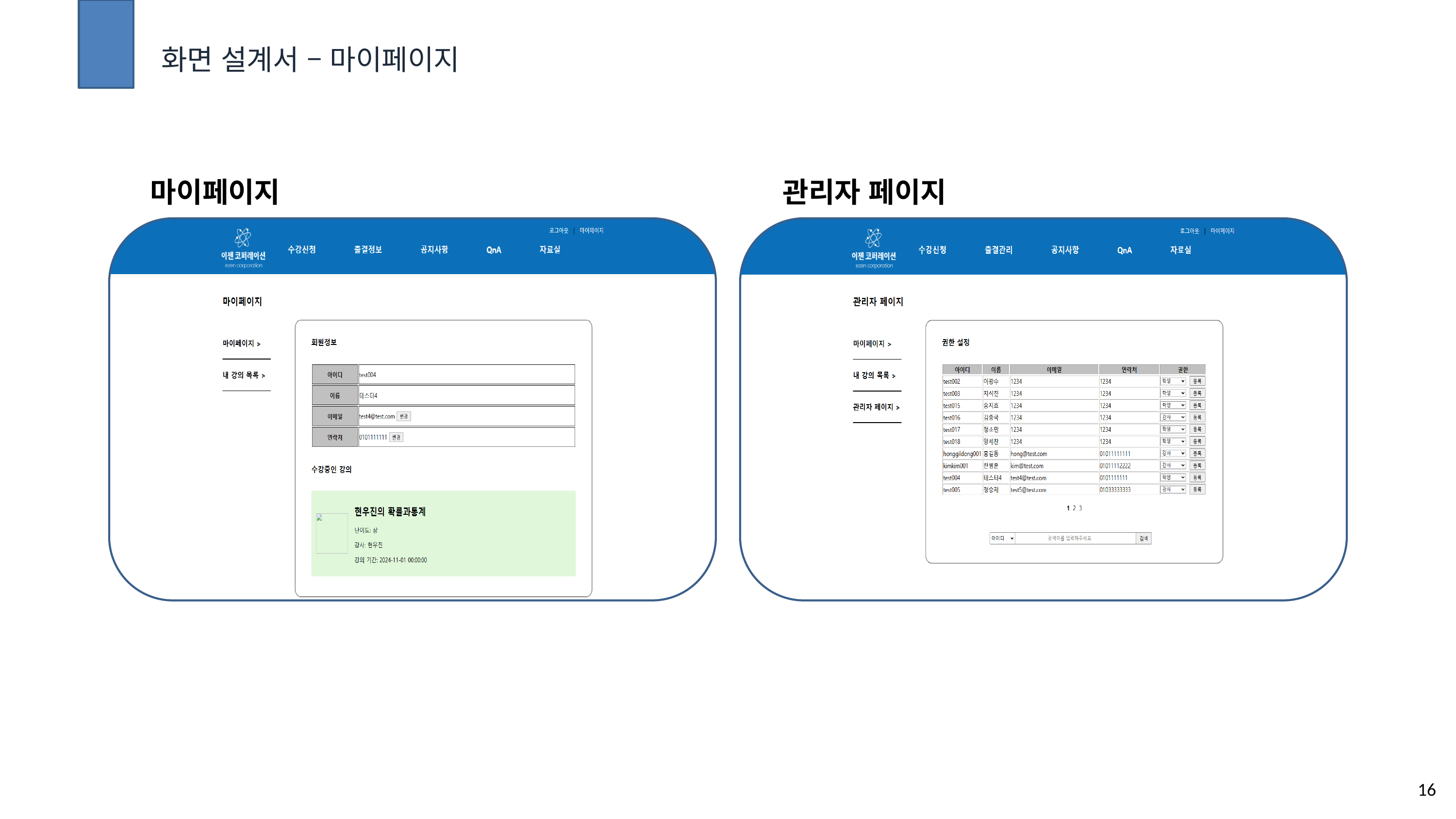

화면 설계서 – 마이페이지
마이페이지
관리자 페이지

16